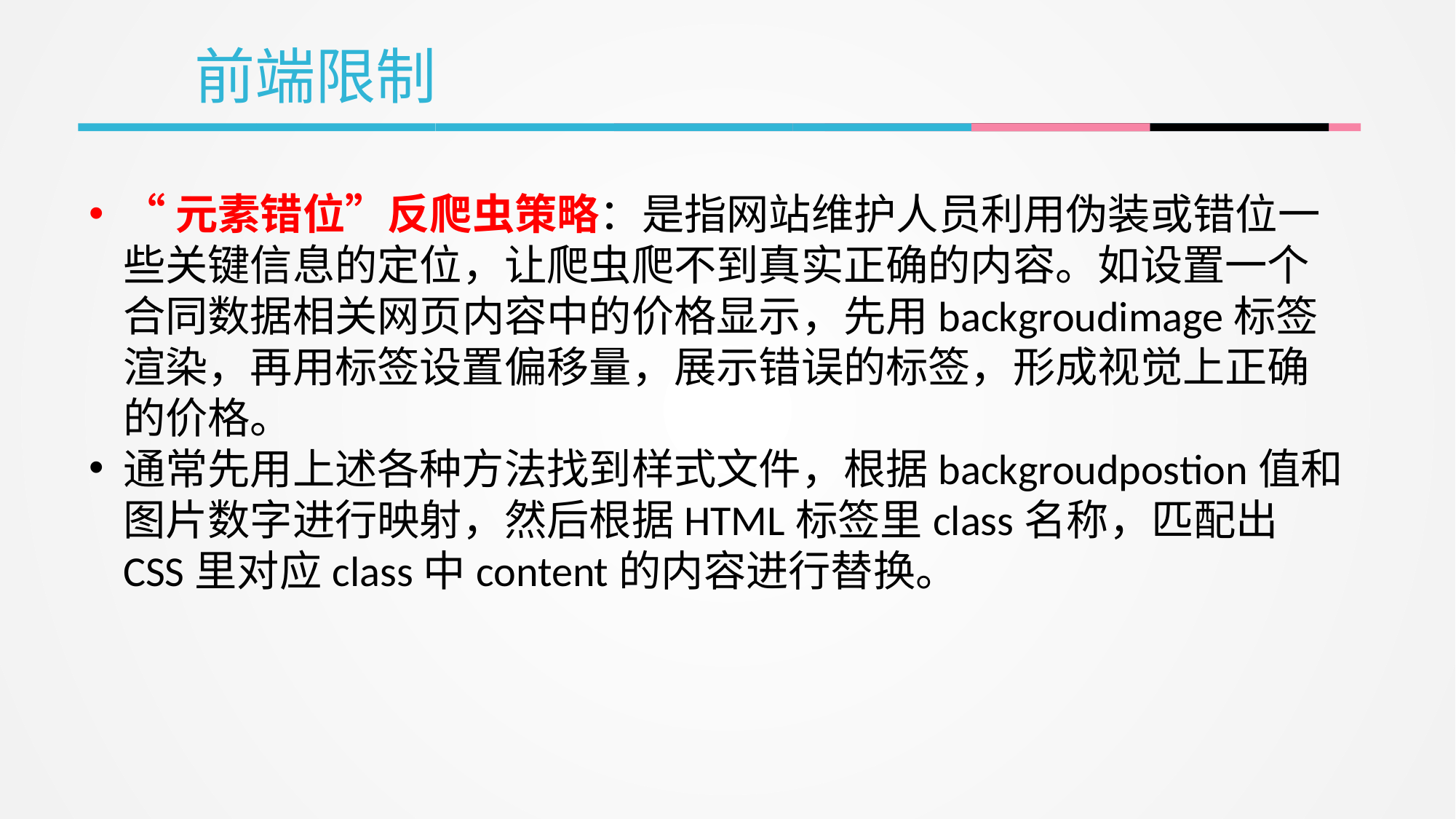

前端限制

“元素错位”反爬虫策略：是指网站维护人员利用伪装或错位一些关键信息的定位，让爬虫爬不到真实正确的内容。如设置一个合同数据相关网页内容中的价格显示，先用backgroudimage标签渲染，再用标签设置偏移量，展示错误的标签，形成视觉上正确的价格。
通常先用上述各种方法找到样式文件，根据backgroudpostion值和图片数字进行映射，然后根据HTML标签里class名称，匹配出CSS里对应class中content的内容进行替换。